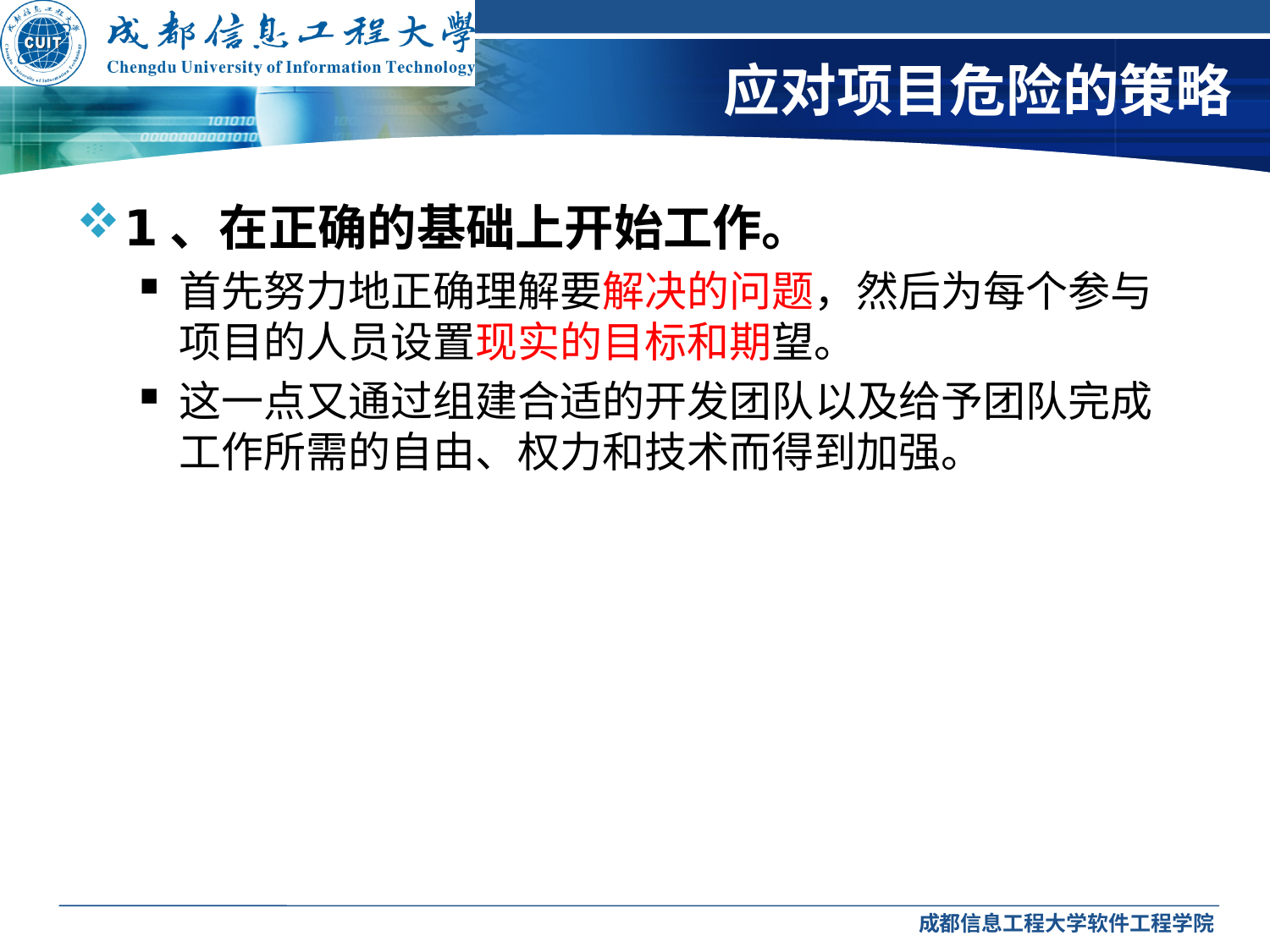

# 应对项目危险的策略
1、在正确的基础上开始工作。
首先努力地正确理解要解决的问题，然后为每个参与项目的人员设置现实的目标和期望。
这一点又通过组建合适的开发团队以及给予团队完成工作所需的自由、权力和技术而得到加强。

成都信息工程大学软件工程学院